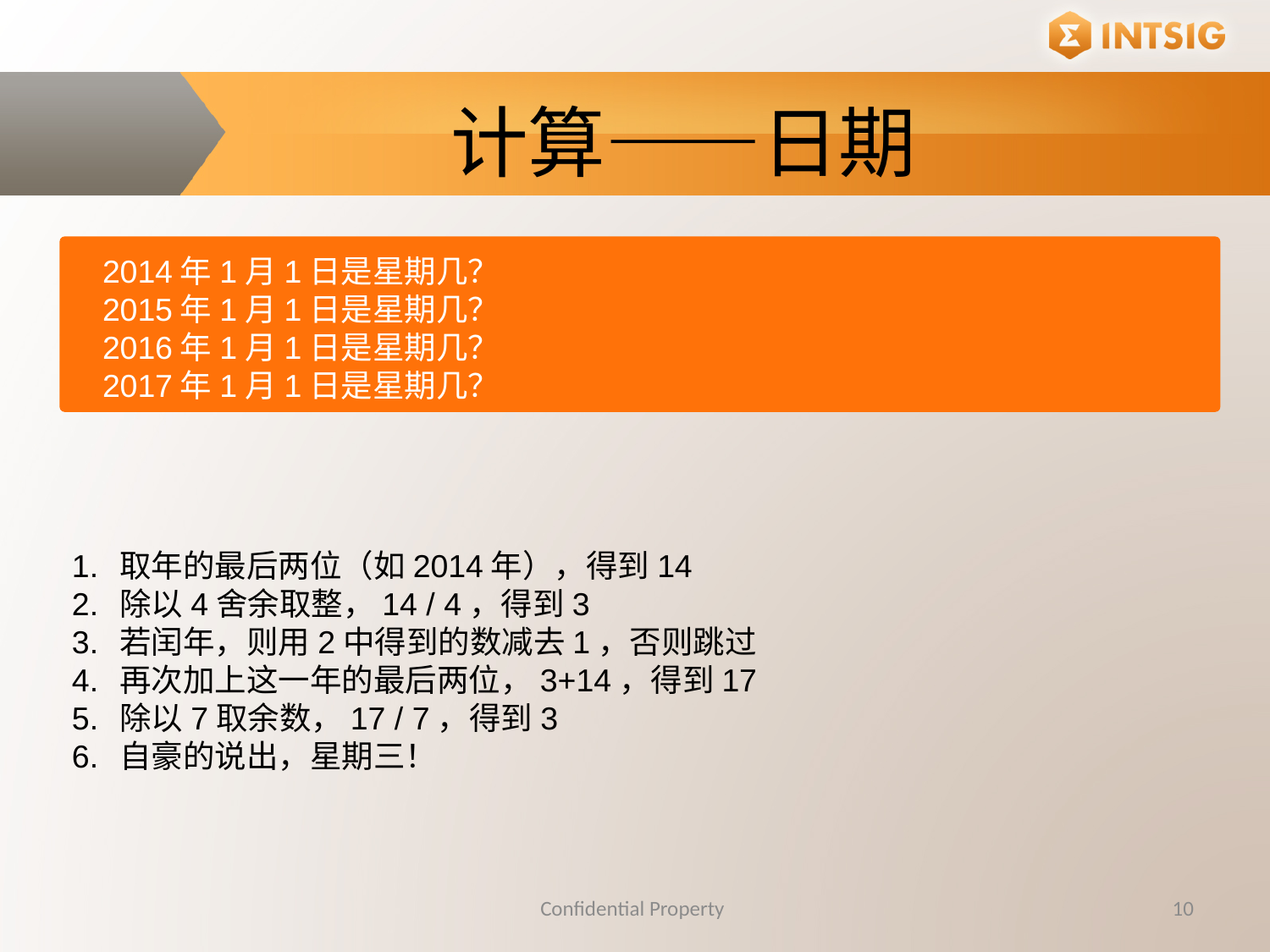

计算——日期

2014年1月1日是星期几？
2015年1月1日是星期几？
2016年1月1日是星期几？
2017年1月1日是星期几？
取年的最后两位（如2014年），得到14
除以4舍余取整，14 / 4，得到3
若闰年，则用2中得到的数减去1，否则跳过
再次加上这一年的最后两位，3+14，得到17
除以7取余数，17 / 7，得到3
自豪的说出，星期三！
Confidential Property
10